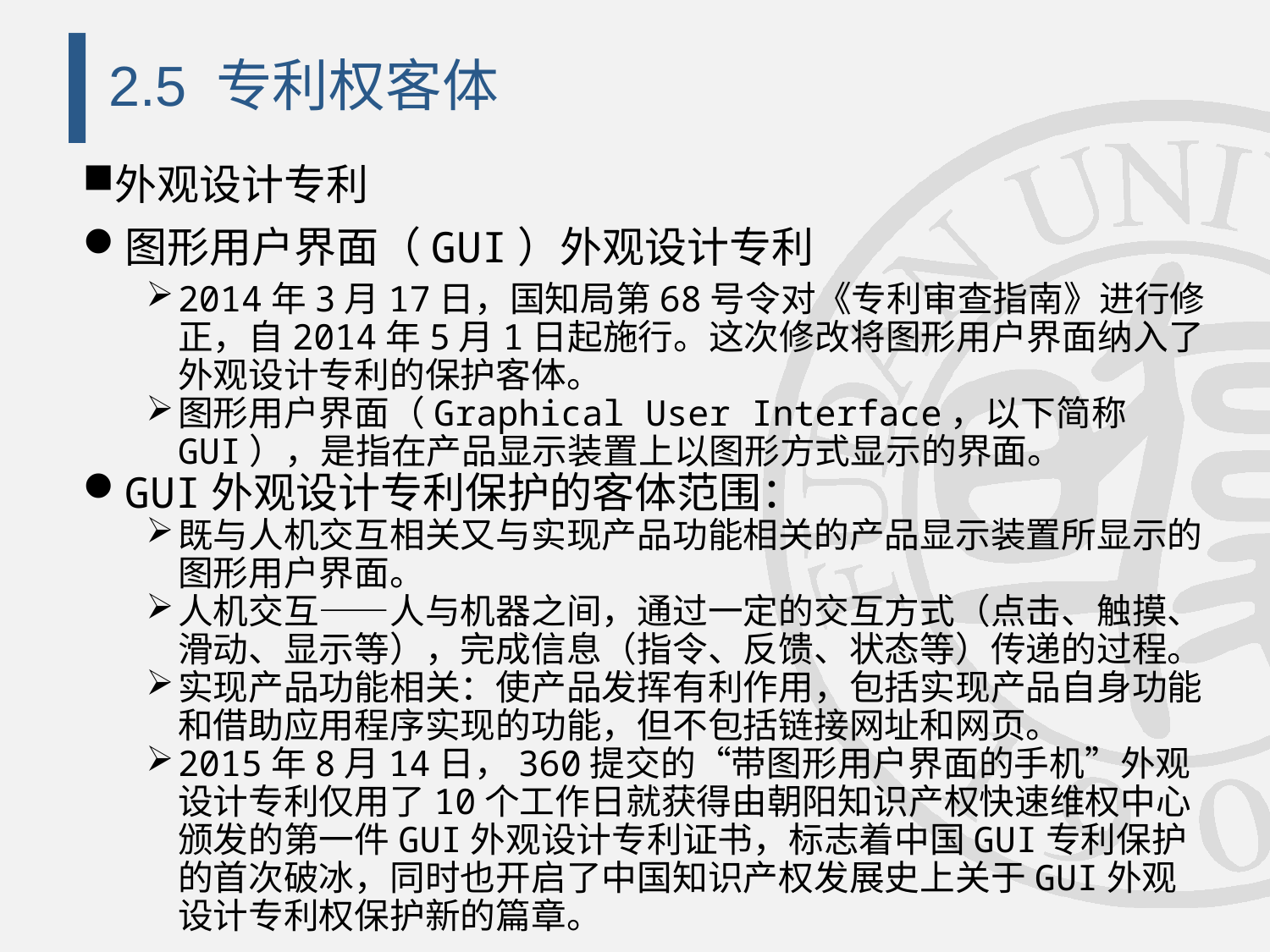

# 2.5 专利权客体
外观设计专利
图形用户界面（GUI）外观设计专利
2014年3月17日，国知局第68号令对《专利审查指南》进行修正，自2014年5月1日起施行。这次修改将图形用户界面纳入了外观设计专利的保护客体。
图形用户界面（Graphical User Interface，以下简称GUI），是指在产品显示装置上以图形方式显示的界面。
GUI外观设计专利保护的客体范围：
既与人机交互相关又与实现产品功能相关的产品显示装置所显示的图形用户界面。
人机交互——人与机器之间，通过一定的交互方式（点击、触摸、滑动、显示等），完成信息（指令、反馈、状态等）传递的过程。
实现产品功能相关：使产品发挥有利作用，包括实现产品自身功能和借助应用程序实现的功能，但不包括链接网址和网页。
2015年8月14日，360提交的“带图形用户界面的手机”外观设计专利仅用了10个工作日就获得由朝阳知识产权快速维权中心颁发的第一件GUI外观设计专利证书，标志着中国GUI专利保护的首次破冰，同时也开启了中国知识产权发展史上关于GUI外观设计专利权保护新的篇章。